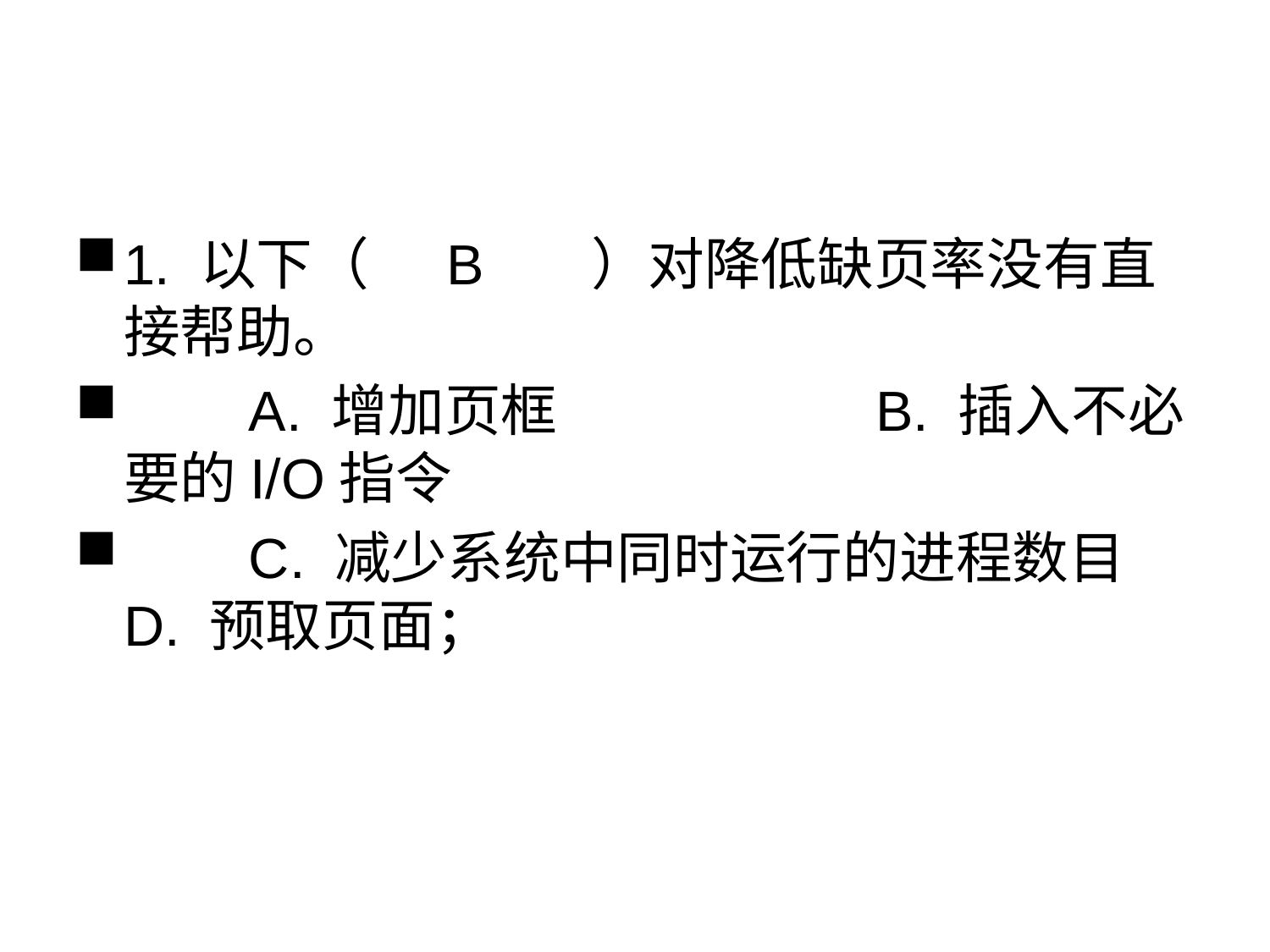

#
1. 以下（     B      ）对降低缺页率没有直接帮助。
        A. 增加页框                        B. 插入不必要的I/O指令
        C. 减少系统中同时运行的进程数目    D. 预取页面；